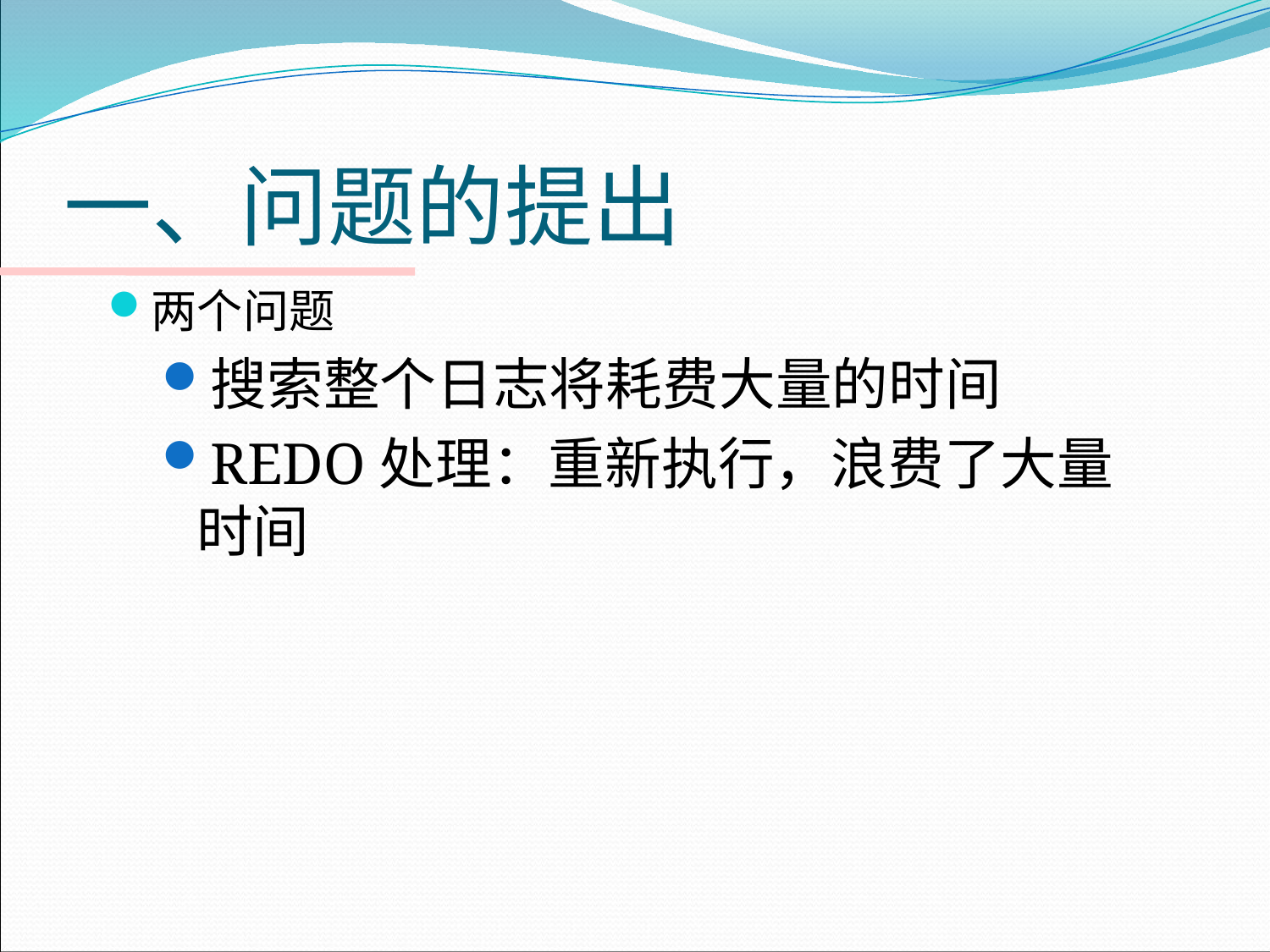

# 一、问题的提出
两个问题
搜索整个日志将耗费大量的时间
REDO处理：重新执行，浪费了大量时间

958